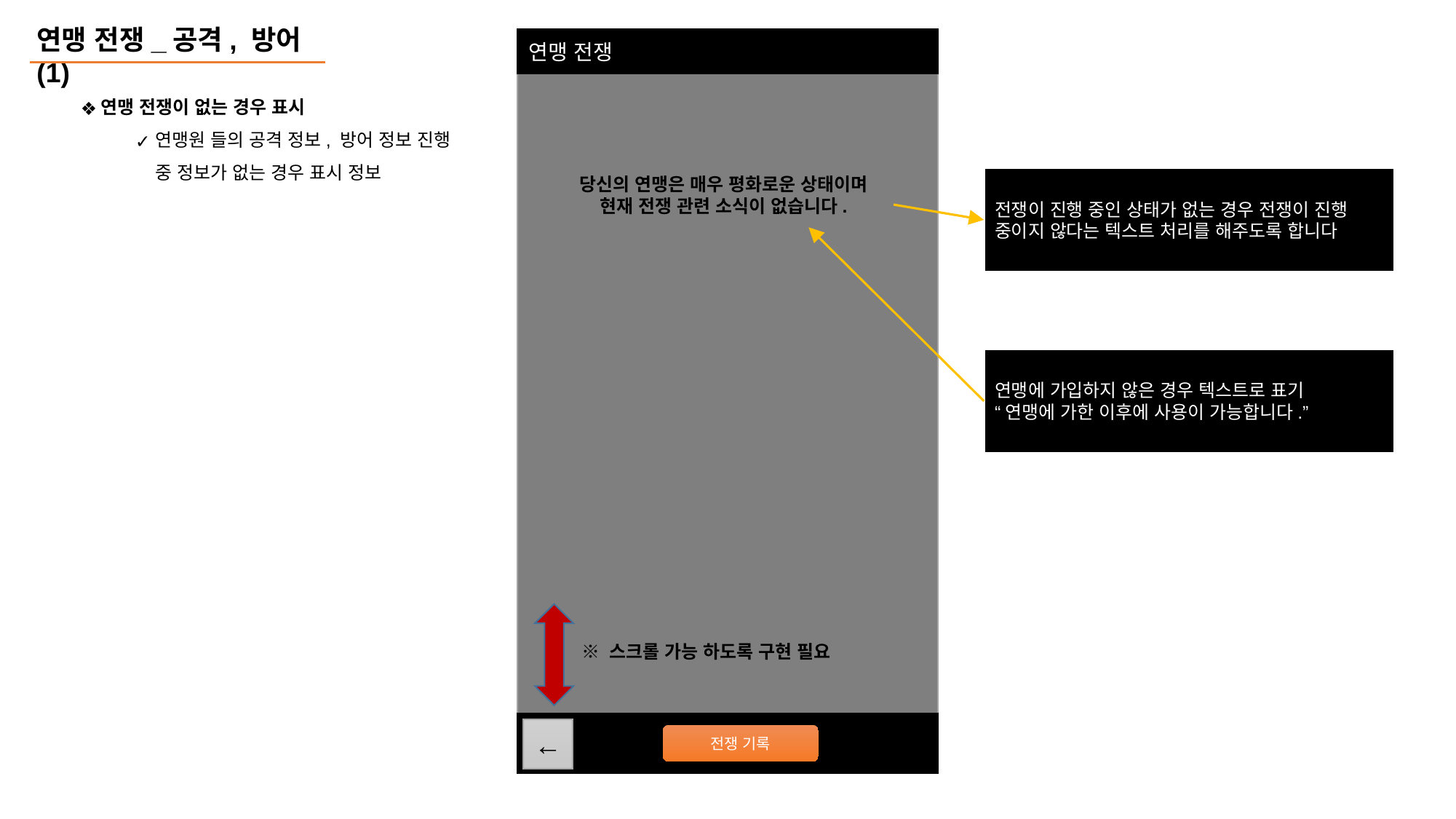

연맹 전쟁_공격, 방어(1)

연맹 전쟁
연맹 전쟁이 없는 경우 표시
연맹원 들의 공격 정보, 방어 정보 진행 중 정보가 없는 경우 표시 정보
전쟁이 진행 중인 상태가 없는 경우 전쟁이 진행 중이지 않다는 텍스트 처리를 해주도록 합니다
당신의 연맹은 매우 평화로운 상태이며 현재 전쟁 관련 소식이 없습니다.
연맹에 가입하지 않은 경우 텍스트로 표기
“연맹에 가한 이후에 사용이 가능합니다.”

※ 스크롤 가능 하도록 구현 필요

←
전쟁 기록